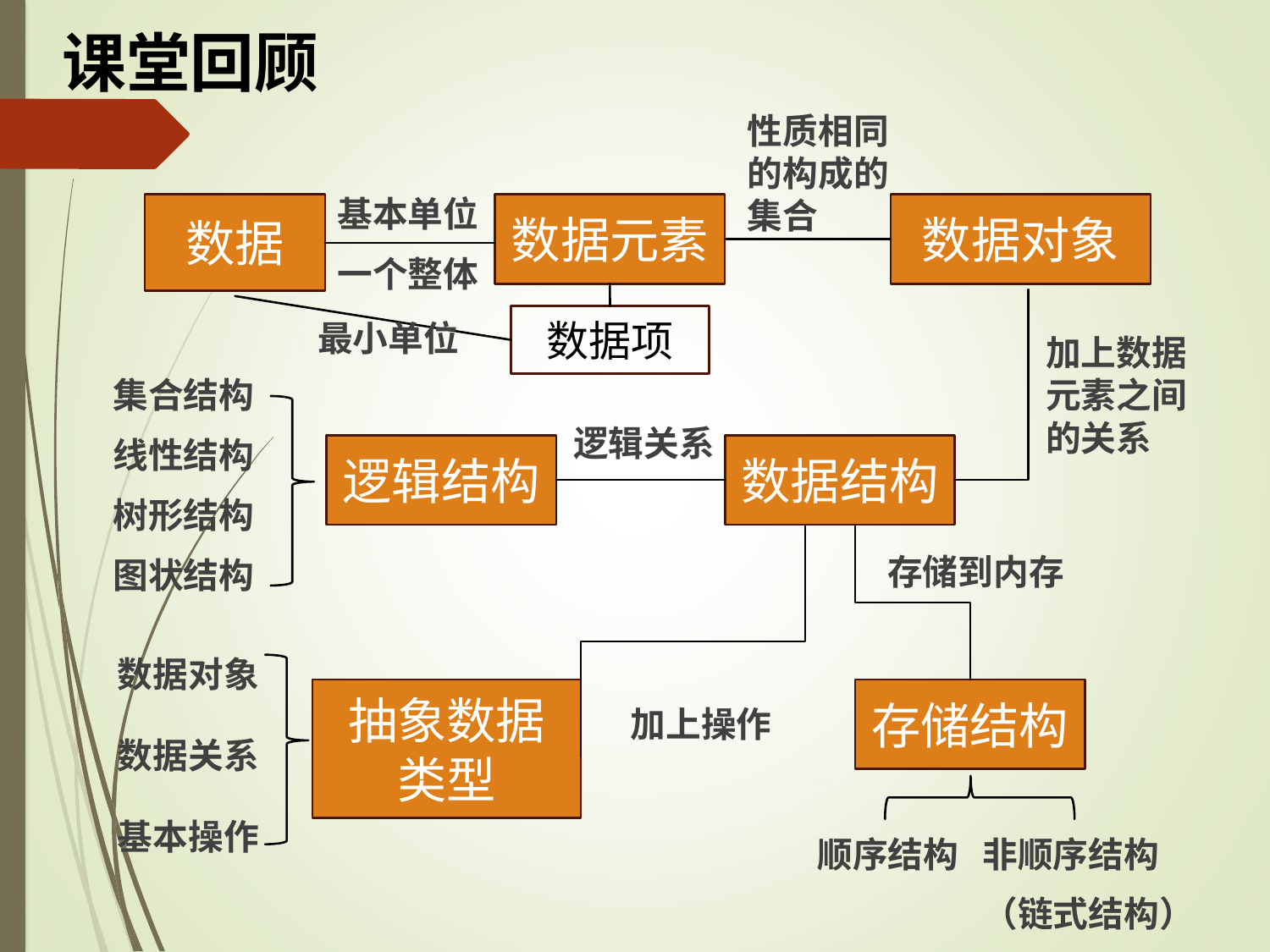

# 课堂回顾
性质相同的构成的集合
42
基本单位
一个整体
数据
数据元素
数据对象
数据项
最小单位

加上数据元素之间的关系
集合结构
线性结构
树形结构
图状结构

逻辑关系
逻辑结构
数据结构
存储到内存
数据对象
数据关系
基本操作

存储结构
抽象数据类型
加上操作

顺序结构
非顺序结构
（链式结构）